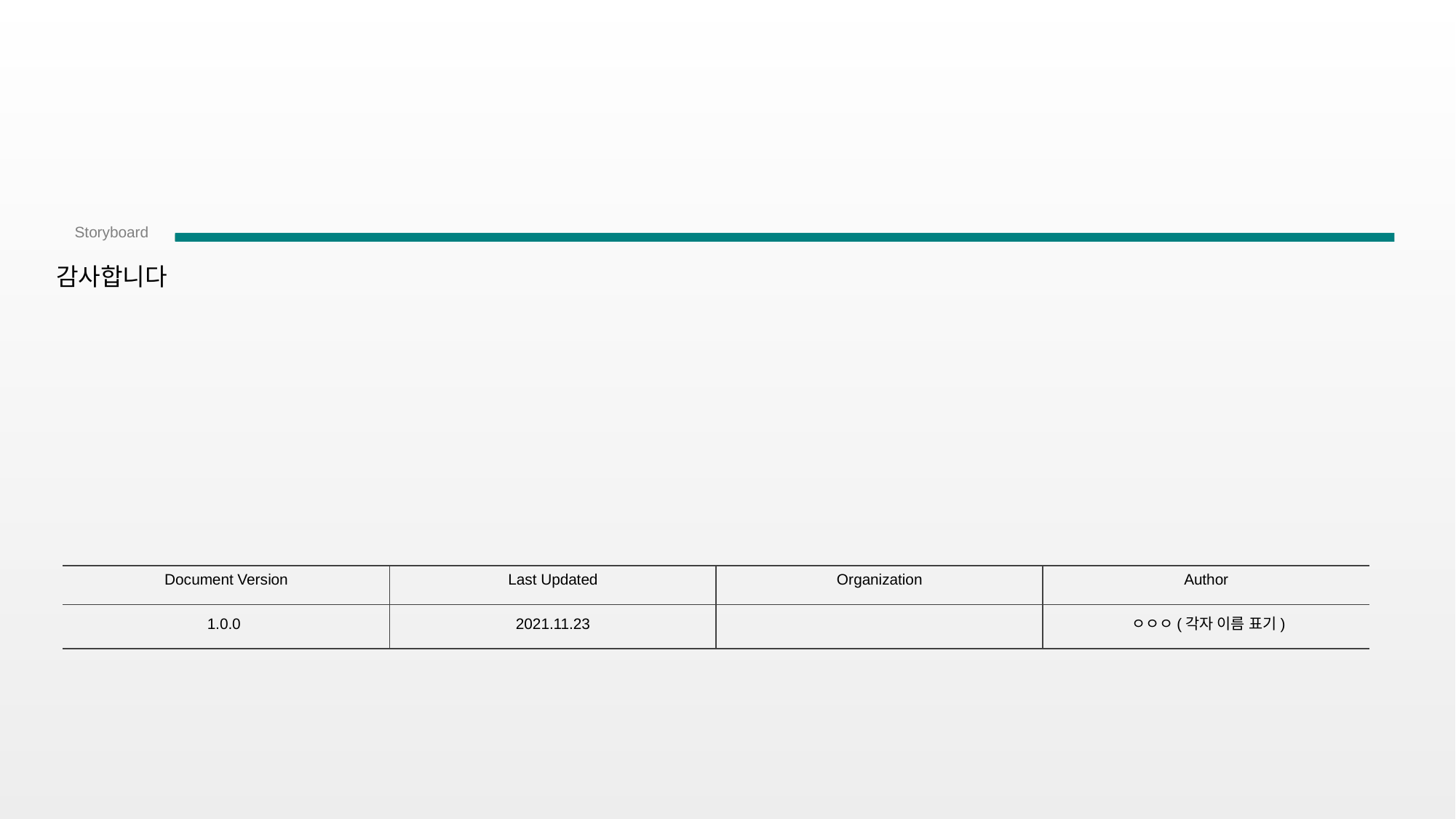

# 감사합니다
1.0.0
2021.11.23
ㅇㅇㅇ(각자 이름 표기)